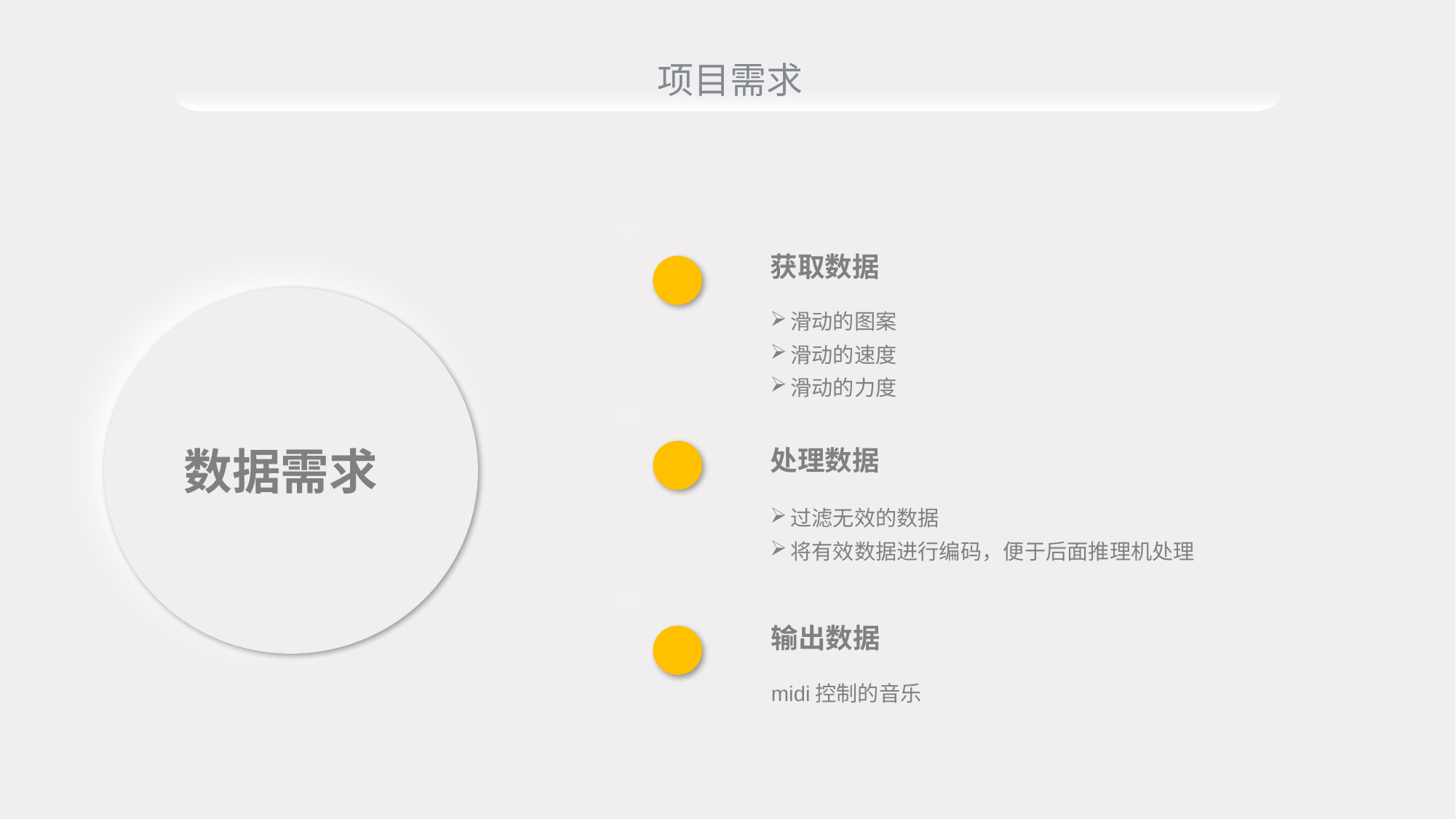

项目需求
获取数据

滑动的图案
滑动的速度
滑动的力度
数据需求
处理数据

过滤无效的数据
将有效数据进行编码，便于后面推理机处理
输出数据

midi控制的音乐